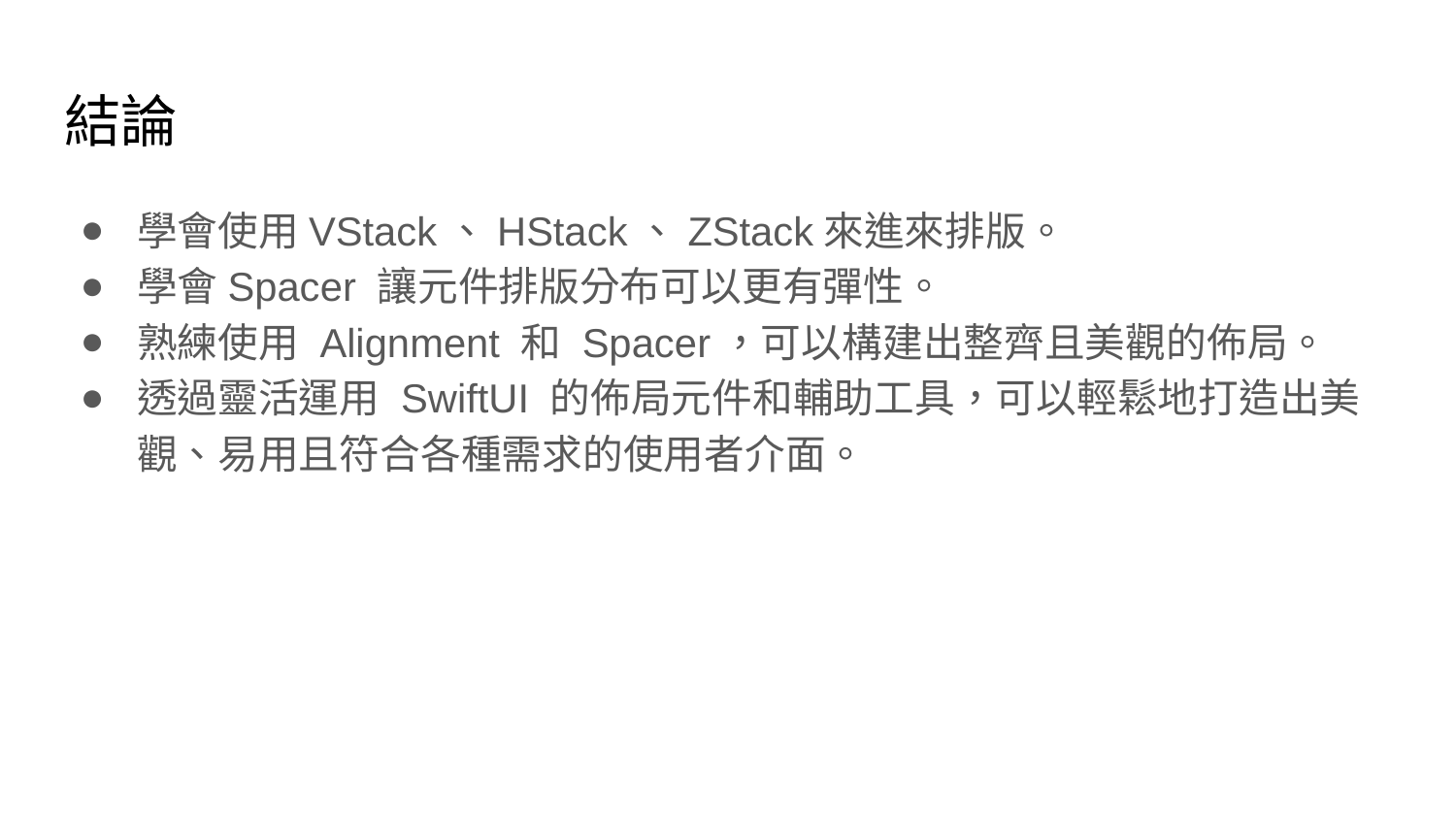

# 結論
學會使用VStack、HStack、ZStack來進來排版。
學會Spacer 讓元件排版分布可以更有彈性。
熟練使用 Alignment 和 Spacer，可以構建出整齊且美觀的佈局。
透過靈活運用 SwiftUI 的佈局元件和輔助工具，可以輕鬆地打造出美觀、易用且符合各種需求的使用者介面。